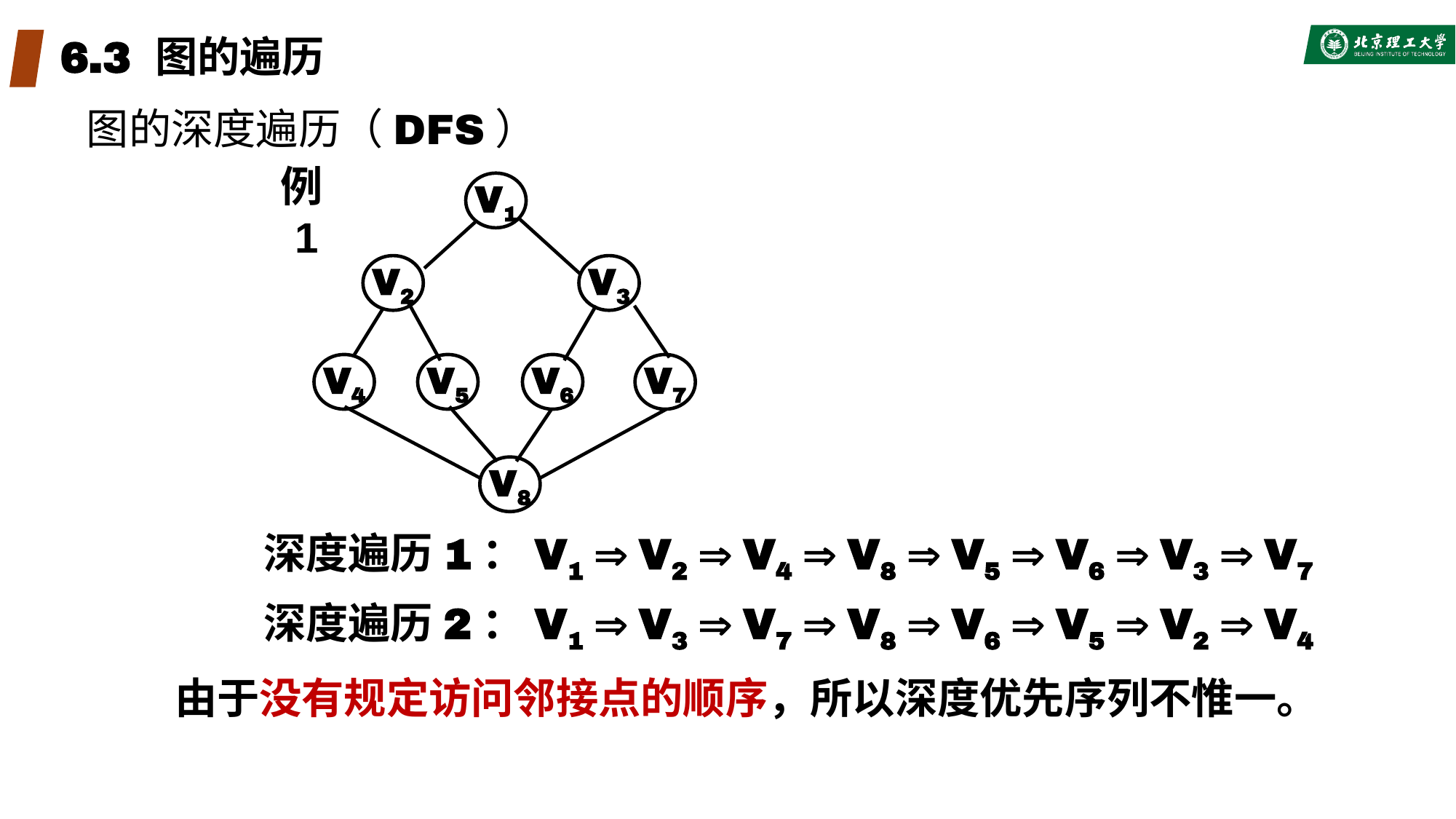

# 6.3 图的遍历
图的深度遍历（DFS）
V1
例1

V2
V3

V4
V5
V6
V7

V8
深度遍历1：V1 ⇒ V2 ⇒ V4 ⇒ V8 ⇒ V5 ⇒ V6 ⇒ V3 ⇒ V7
深度遍历2：V1 ⇒ V3 ⇒ V7 ⇒ V8 ⇒ V6 ⇒ V5 ⇒ V2 ⇒ V4
    由于没有规定访问邻接点的顺序，所以深度优先序列不惟一。